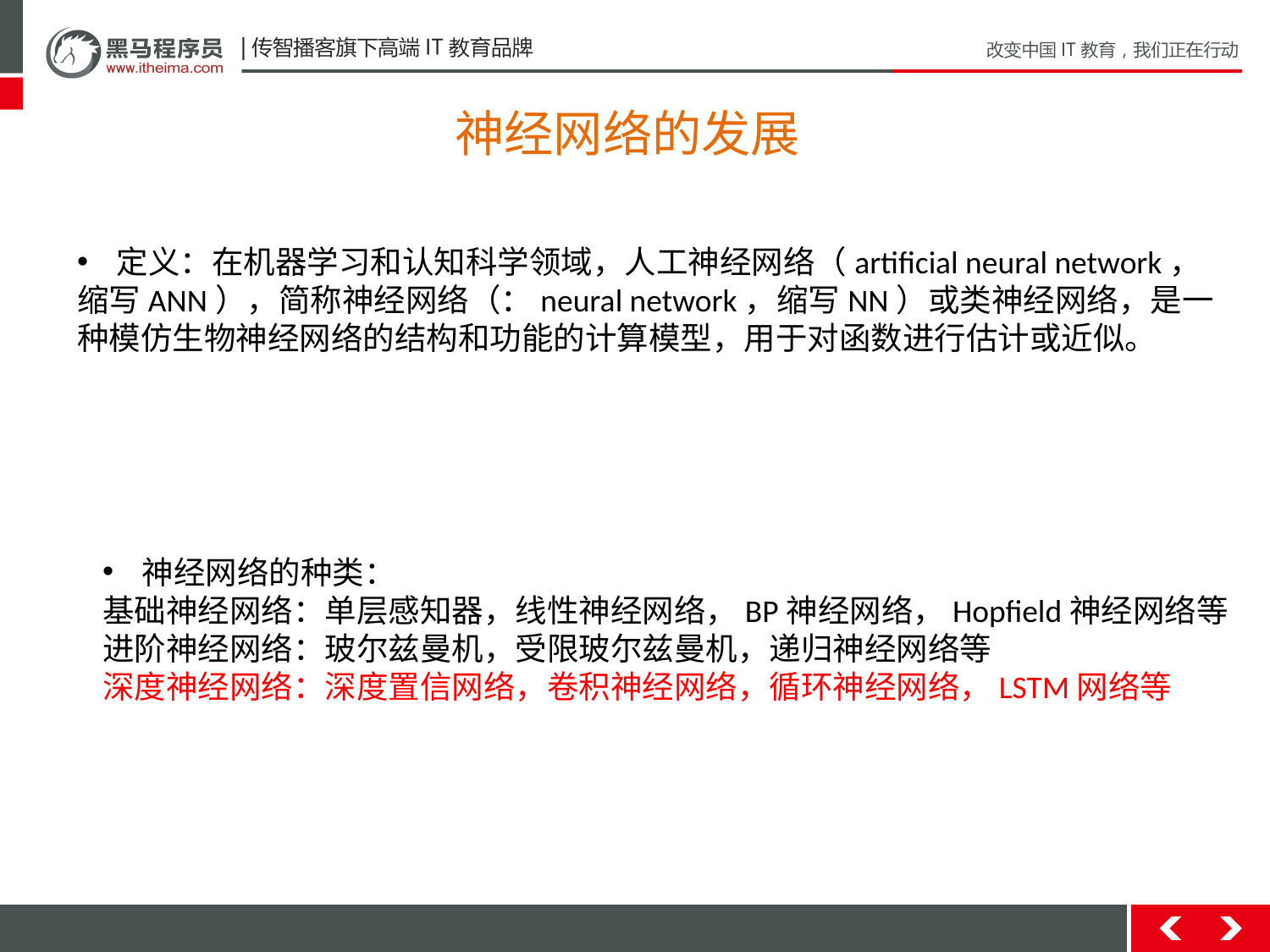

神经网络的发展
定义：在机器学习和认知科学领域，人工神经网络（artificial neural network，
缩写ANN），简称神经网络（：neural network，缩写NN）或类神经网络，是一
种模仿生物神经网络的结构和功能的计算模型，用于对函数进行估计或近似。
神经网络的种类：﻿
基础神经网络：单层感知器，线性神经网络，BP神经网络，Hopfield神经网络等﻿
进阶神经网络：玻尔兹曼机，受限玻尔兹曼机，递归神经网络等﻿
深度神经网络：深度置信网络，卷积神经网络，循环神经网络，LSTM网络等﻿